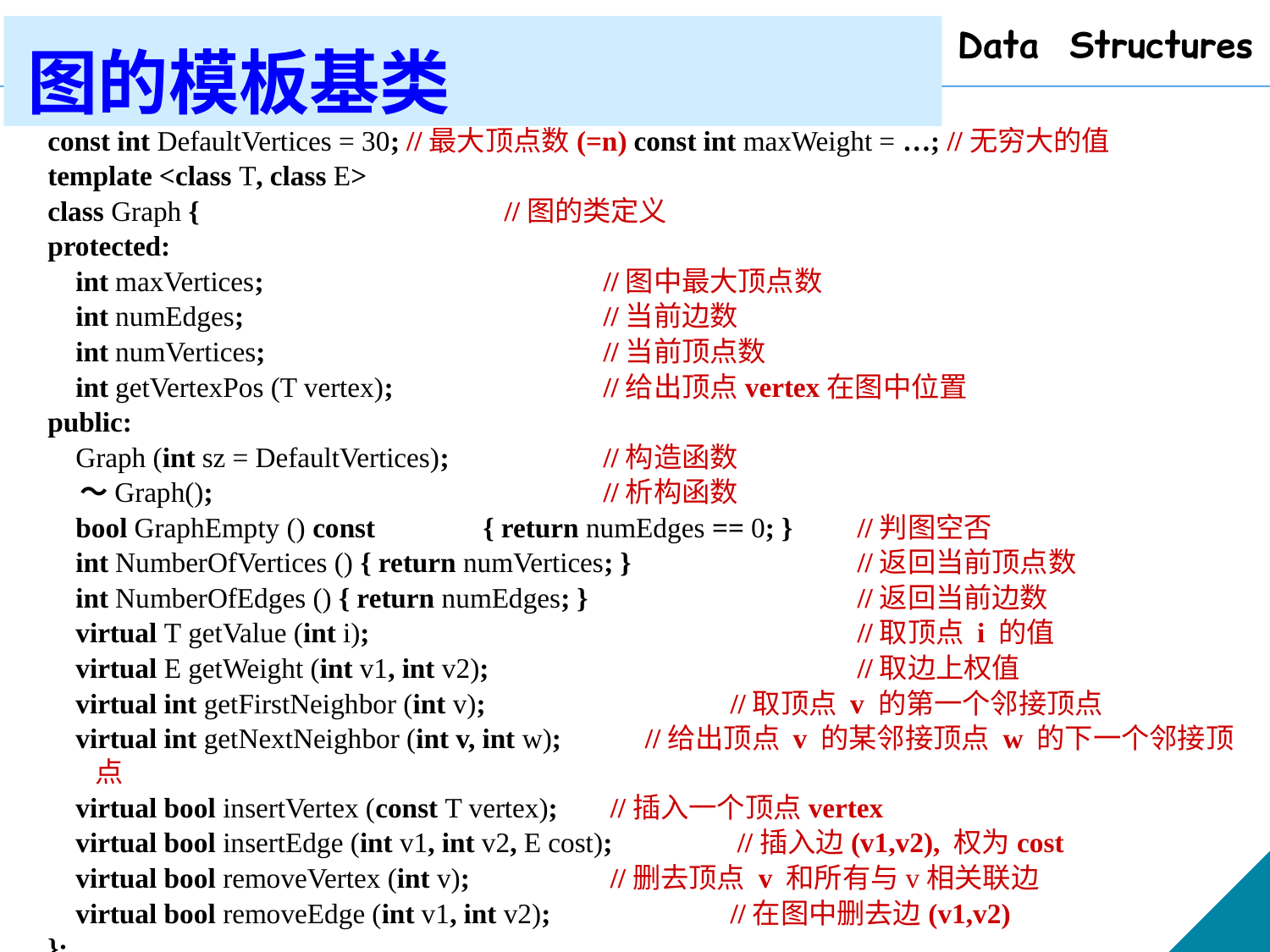

# 图的模板基类
const int DefaultVertices = 30; //最大顶点数(=n) const int maxWeight = …; //无穷大的值
template <class T, class E>
class Graph {			    //图的类定义
protected:
    int maxVertices;		    	//图中最大顶点数
    int numEdges;			//当前边数
    int numVertices;		    	//当前顶点数
    int getVertexPos (T vertex);	      	//给出顶点vertex在图中位置
public:
    Graph (int sz = DefaultVertices);  		//构造函数
    ～Graph();				//析构函数
    bool GraphEmpty () const 	 { return numEdges == 0; } 	//判图空否
    int NumberOfVertices () { return numVertices; }     		//返回当前顶点数
    int NumberOfEdges () { return numEdges; }      		//返回当前边数
    virtual T getValue (int i);				//取顶点 i 的值
    virtual E getWeight (int v1, int v2);  			//取边上权值
    virtual int getFirstNeighbor (int v);      		//取顶点 v 的第一个邻接顶点
    virtual int getNextNeighbor (int v, int w);            //给出顶点 v 的某邻接顶点 w 的下一个邻接顶点
    virtual bool insertVertex (const T vertex);     	 //插入一个顶点vertex
    virtual bool insertEdge (int v1, int v2, E cost); 	 //插入边(v1,v2), 权为cost
    virtual bool removeVertex (int v);	     	 //删去顶点 v 和所有与v相关联边
    virtual bool removeEdge (int v1, int v2);	      	//在图中删去边(v1,v2)
};